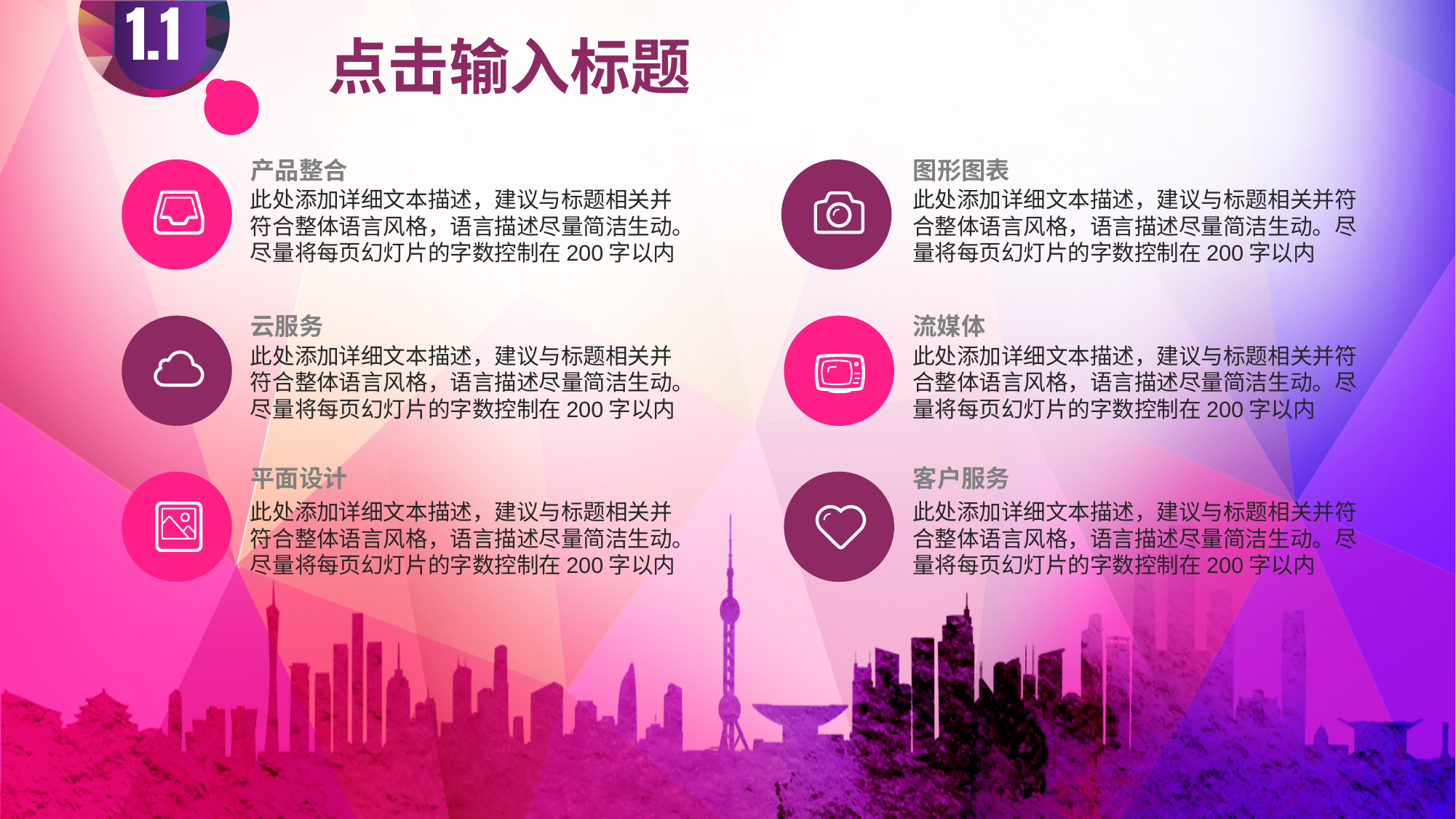

1.1
1.1

点击输入标题

产品整合
图形图表

此处添加详细文本描述，建议与标题相关并符合整体语言风格，语言描述尽量简洁生动。尽量将每页幻灯片的字数控制在200字以内
此处添加详细文本描述，建议与标题相关并符合整体语言风格，语言描述尽量简洁生动。尽量将每页幻灯片的字数控制在200字以内

云服务
流媒体

此处添加详细文本描述，建议与标题相关并符合整体语言风格，语言描述尽量简洁生动。尽量将每页幻灯片的字数控制在200字以内
此处添加详细文本描述，建议与标题相关并符合整体语言风格，语言描述尽量简洁生动。尽量将每页幻灯片的字数控制在200字以内

平面设计
客户服务

此处添加详细文本描述，建议与标题相关并符合整体语言风格，语言描述尽量简洁生动。尽量将每页幻灯片的字数控制在200字以内
此处添加详细文本描述，建议与标题相关并符合整体语言风格，语言描述尽量简洁生动。尽量将每页幻灯片的字数控制在200字以内